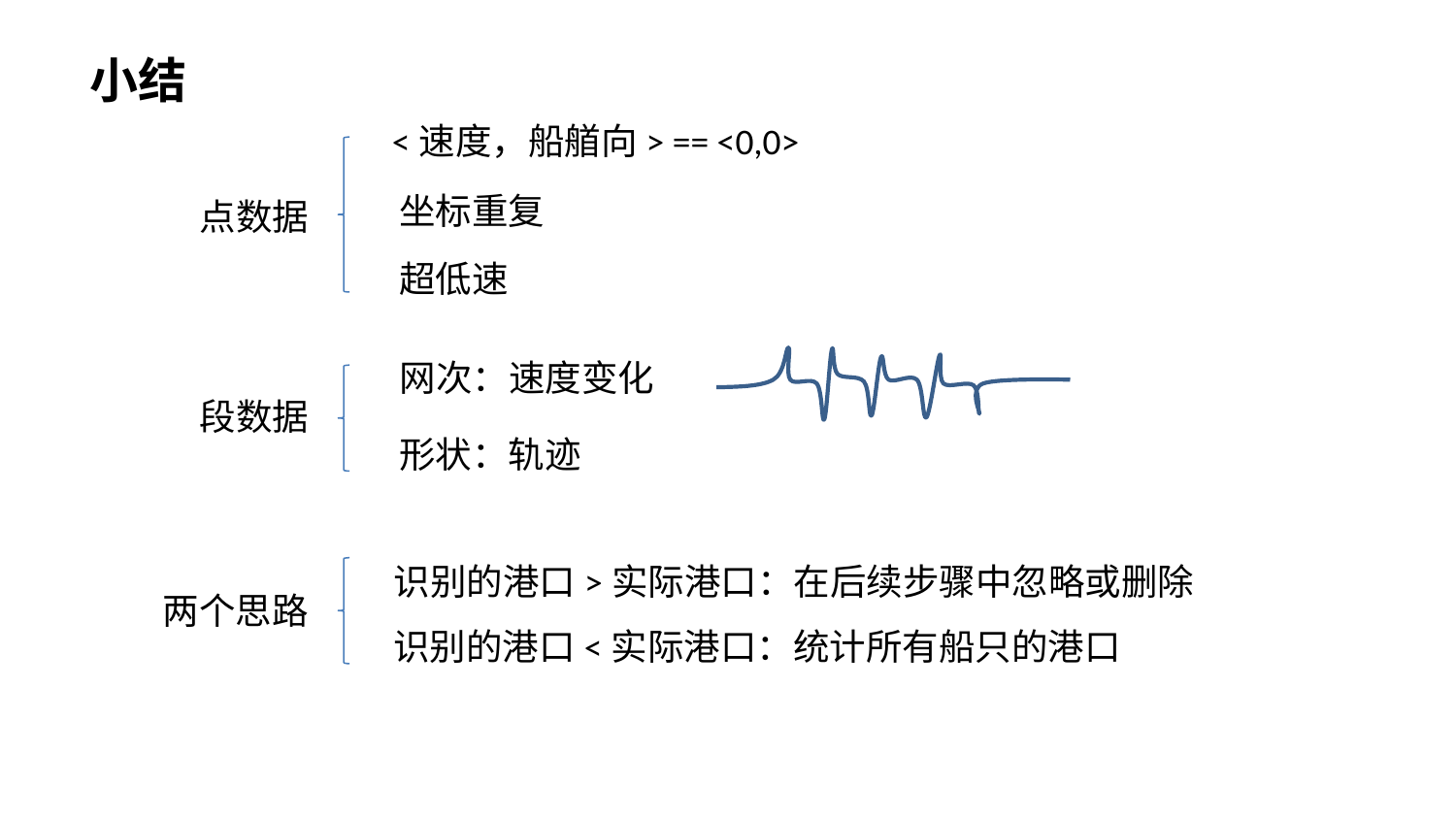

小结
<速度，船艏向> == <0,0>

坐标重复
点数据
超低速
网次：速度变化

段数据
形状：轨迹
识别的港口>实际港口：在后续步骤中忽略或删除

两个思路
识别的港口<实际港口：统计所有船只的港口